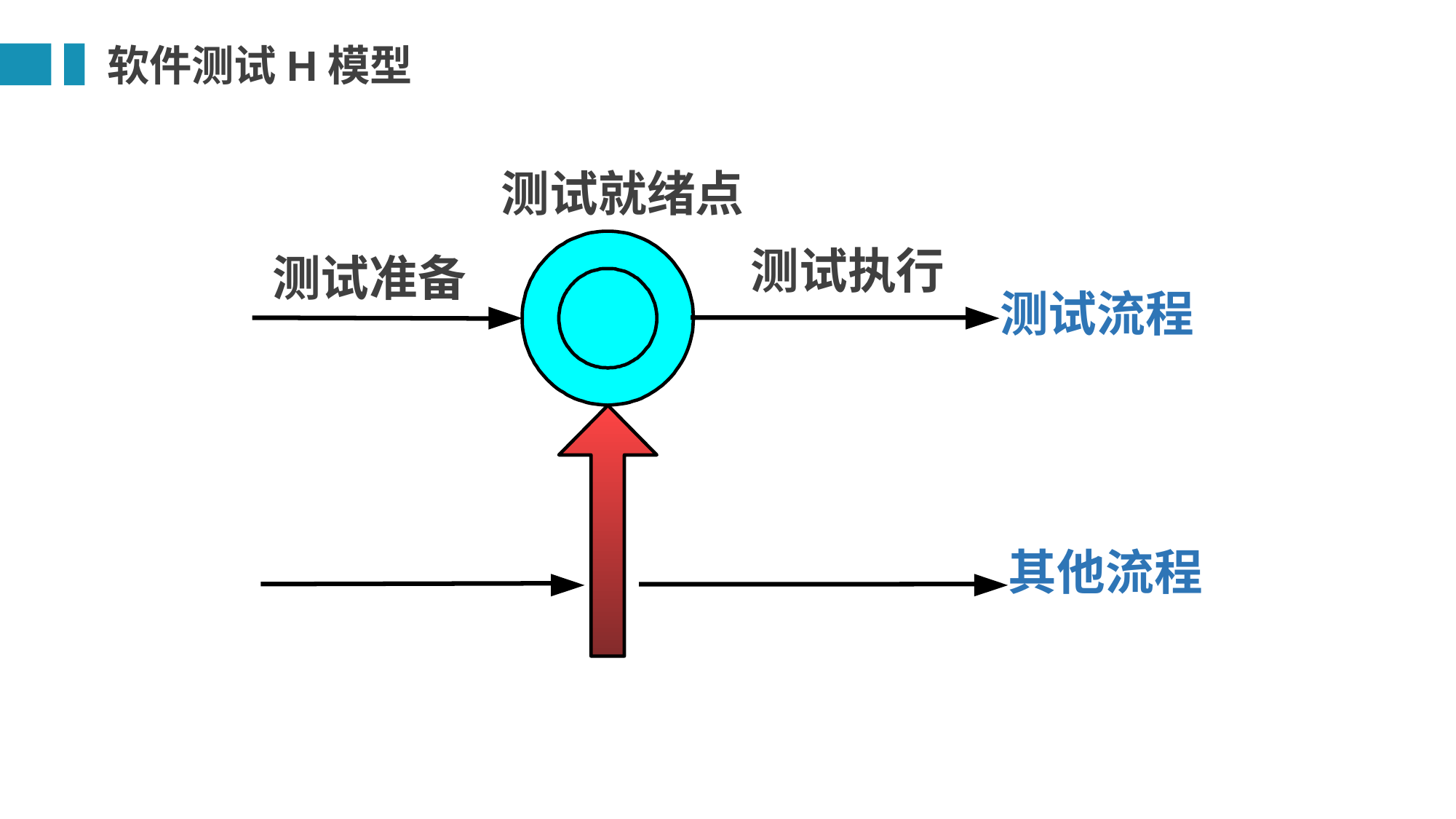

软件测试H模型

测试就绪点

测试执行
测试准备

测试流程

其他流程

78